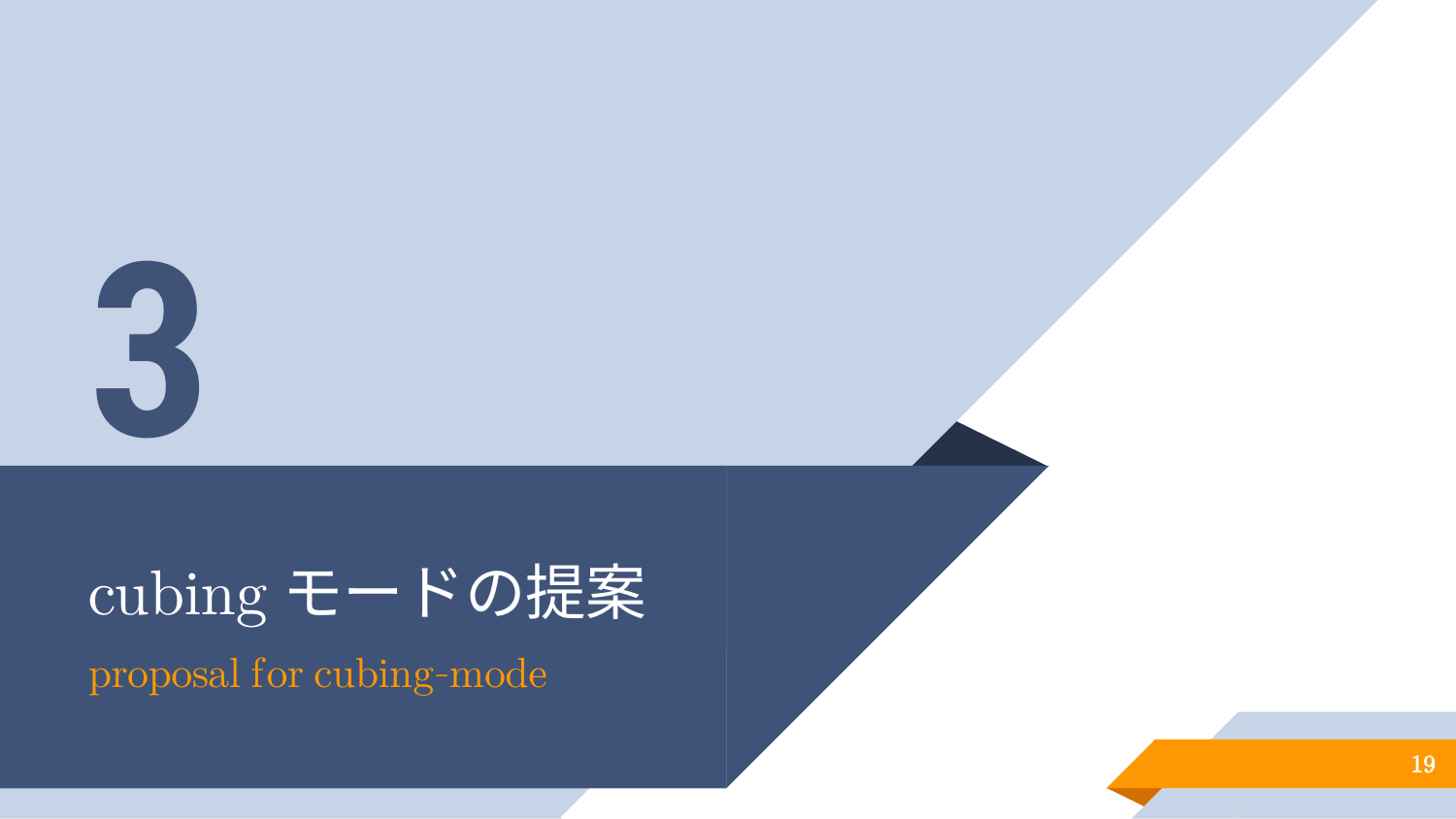

3
# cubingモードの提案
proposal for cubing-mode
19